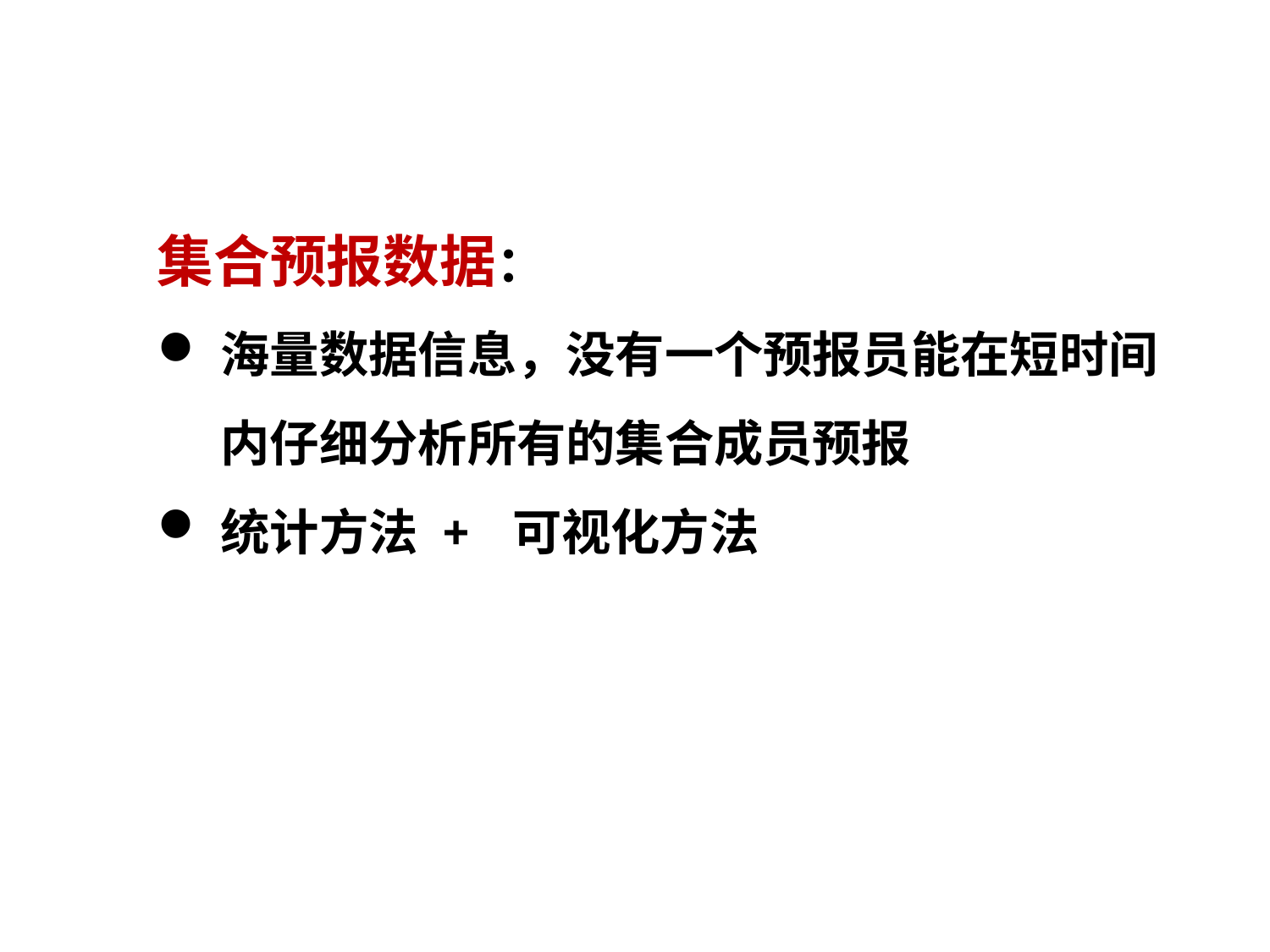

集合预报数据：
海量数据信息，没有一个预报员能在短时间内仔细分析所有的集合成员预报
统计方法 + 可视化方法